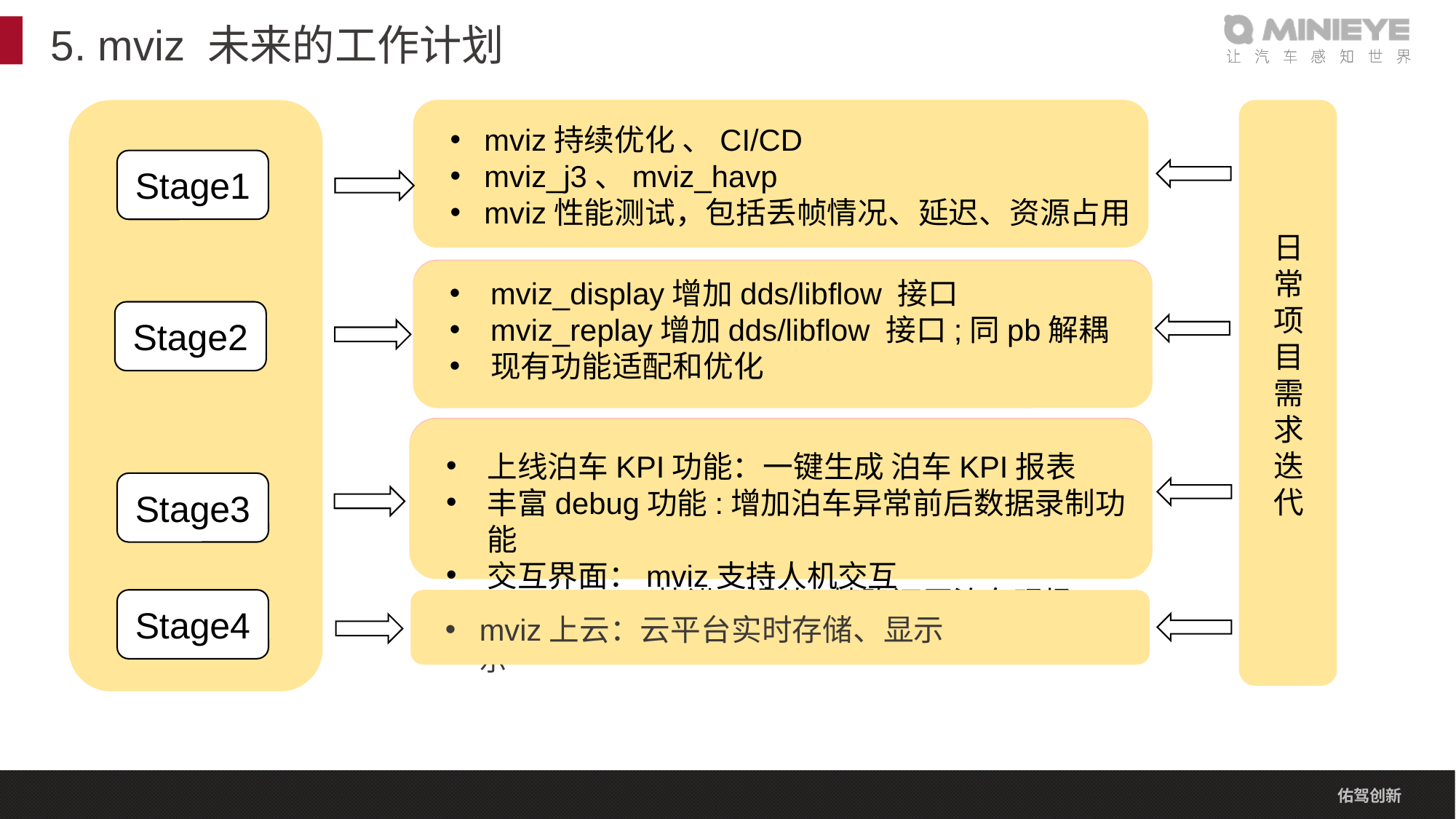

# 5. mviz 未来的工作计划

mviz持续优化 、CI/CD
mviz_j3、mviz_havp
mviz性能测试，包括丢帧情况、延迟、资源占用

mviz_display 增加dds/libflow 接口
mviz_replay 增加dds/libflow 接口;同pb解耦
现有功能适配和优化

mviz_display增加dds/libflow 接口
mviz_replay增加dds/libflow 接口;同pb解耦
现有功能适配和优化

上线泊车KPI功能：一键生成 泊车KPI报表
丰富debug功能:增加泊车异常前后数据录制功能
交互界面：mviz支持人机交互
mviz_reply 快进、慢放,精确还原泊车现场

上线泊车KPI功能：一键生成 泊车KPI报表
丰富debug功能:增加泊车异常前后数据录制功能
交互界面：mviz支持人机交互

mviz上云：云平台实时存储、显示

mviz上云：云平台实时存储、显示

日
常
项
目
需
求
迭
代

Stage1

Stage2

Stage3

Stage4